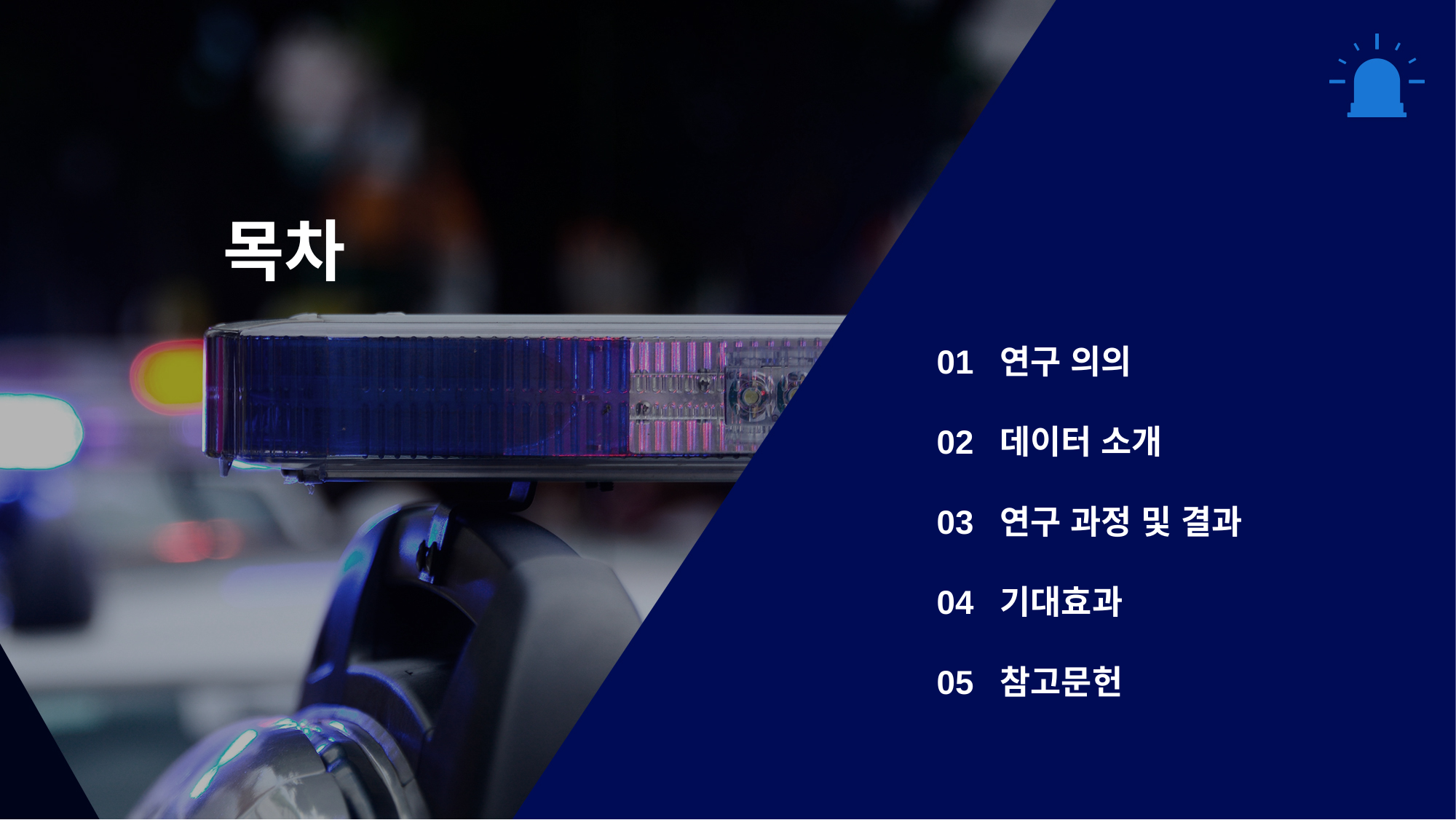

목차
01  연구 의의
02  데이터 소개
03  연구 과정 및 결과
04  기대효과
05  참고문헌